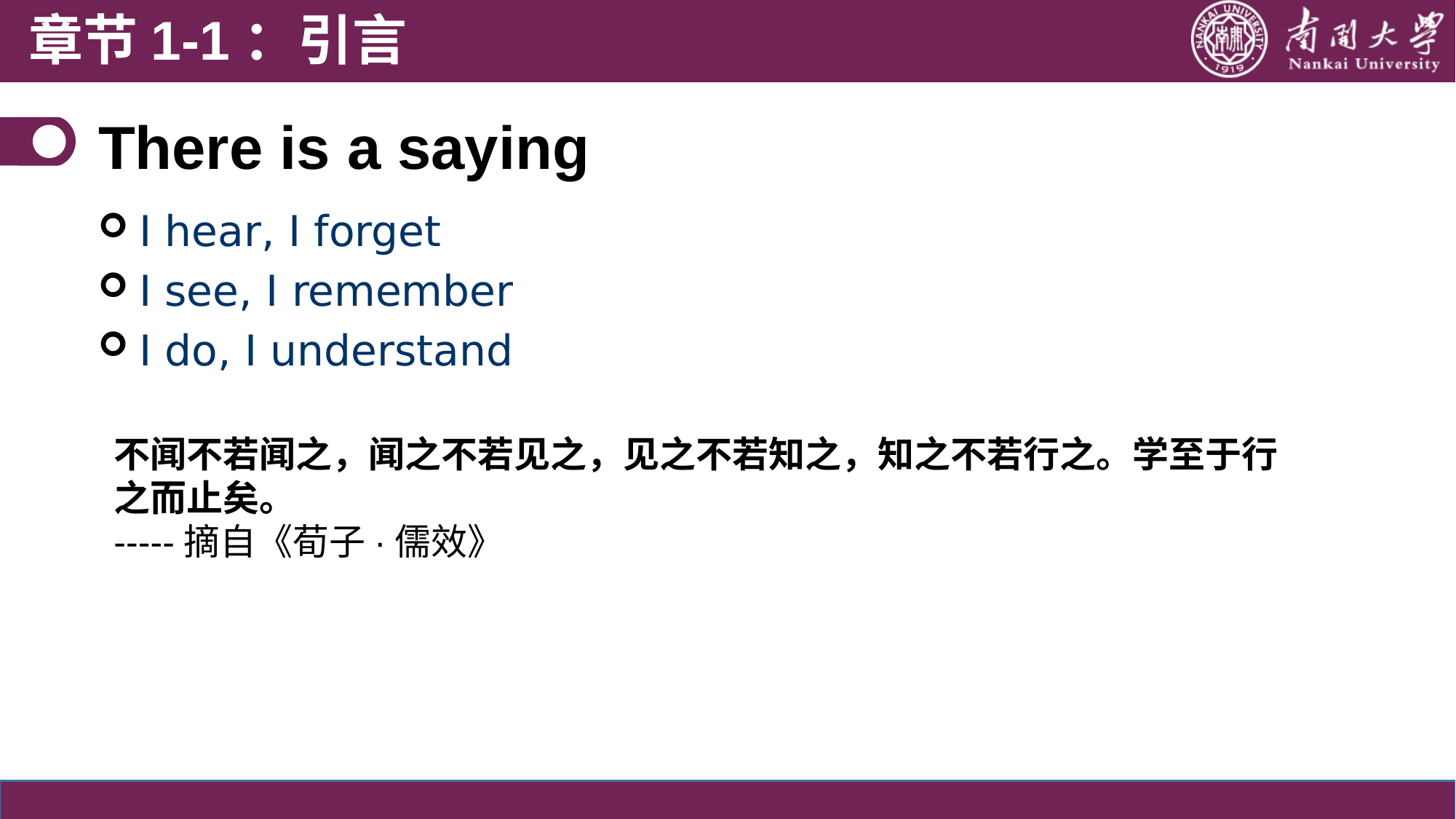

章节1-1：引言
# There is a saying

I hear, I forget
I see, I remember
I do, I understand

不闻不若闻之，闻之不若见之，见之不若知之，知之不若行之。学至于行之而止矣。
-----摘自《荀子·儒效》